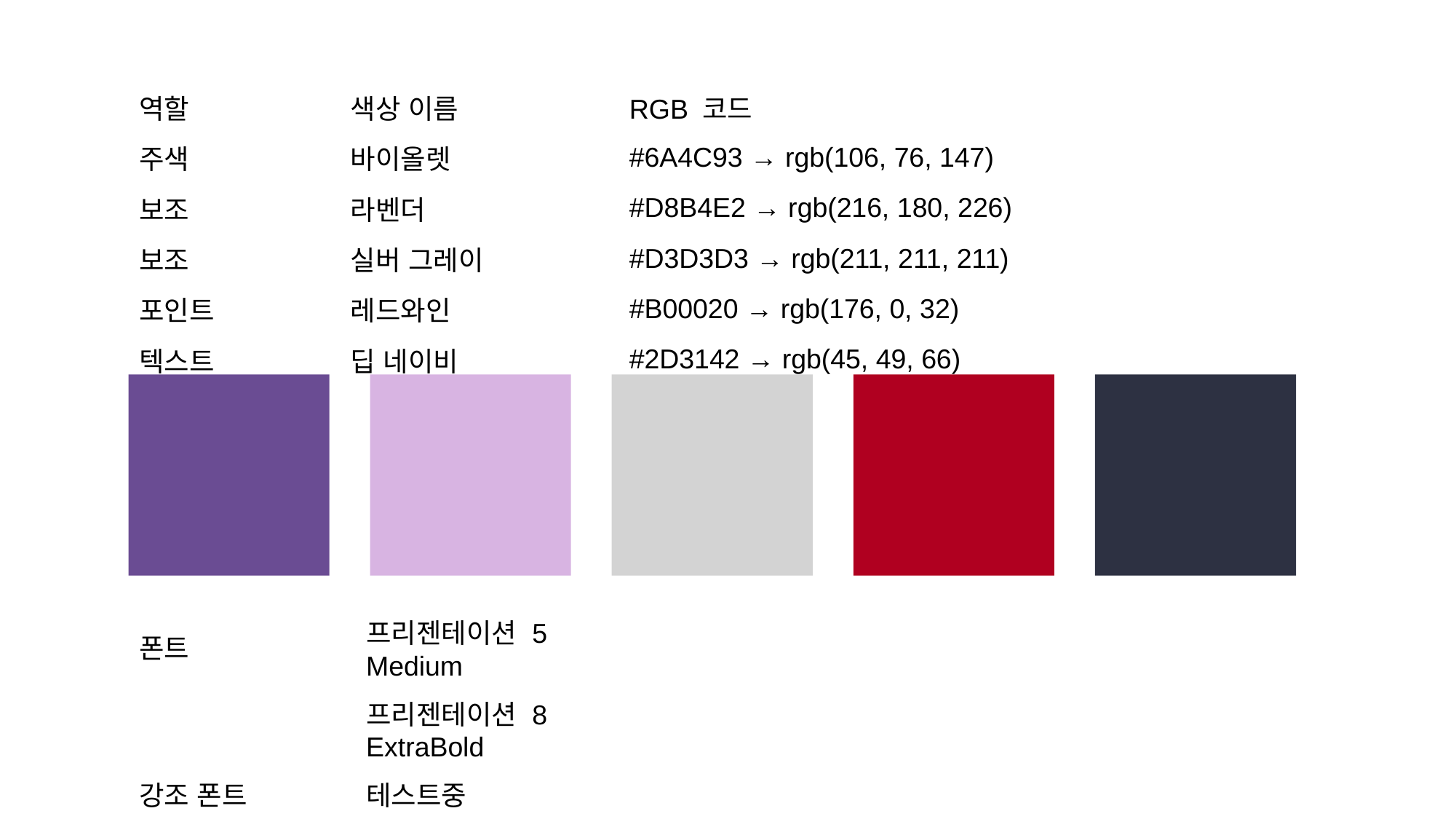

| 역할 | 색상 이름 | RGB 코드 |
| --- | --- | --- |
| 주색 | 바이올렛 | #6A4C93 → rgb(106, 76, 147) |
| 보조 | 라벤더 | #D8B4E2 → rgb(216, 180, 226) |
| 보조 | 실버 그레이 | #D3D3D3 → rgb(211, 211, 211) |
| 포인트 | 레드와인 | #B00020 → rgb(176, 0, 32) |
| 텍스트 | 딥 네이비 | #2D3142 → rgb(45, 49, 66) |

| 폰트 | 프리젠테이션 5 Medium |
| --- | --- |
|  | 프리젠테이션 8 ExtraBold |
| 강조 폰트 | 테스트중 |
|  |  |